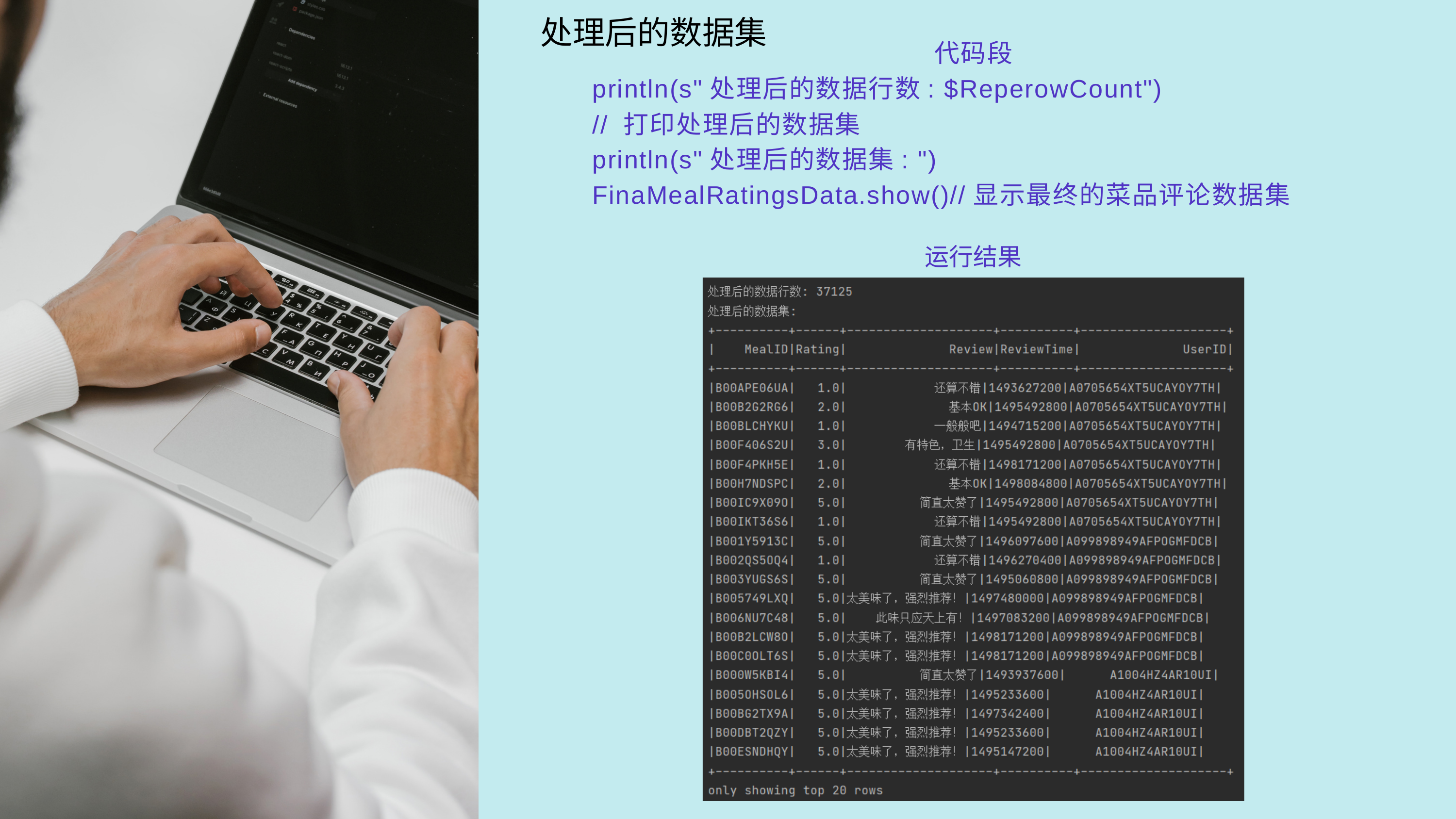

处理后的数据集
代码段
println(s"处理后的数据行数: $ReperowCount")
// 打印处理后的数据集
println(s"处理后的数据集: ")
FinaMealRatingsData.show()//显示最终的菜品评论数据集
运行结果